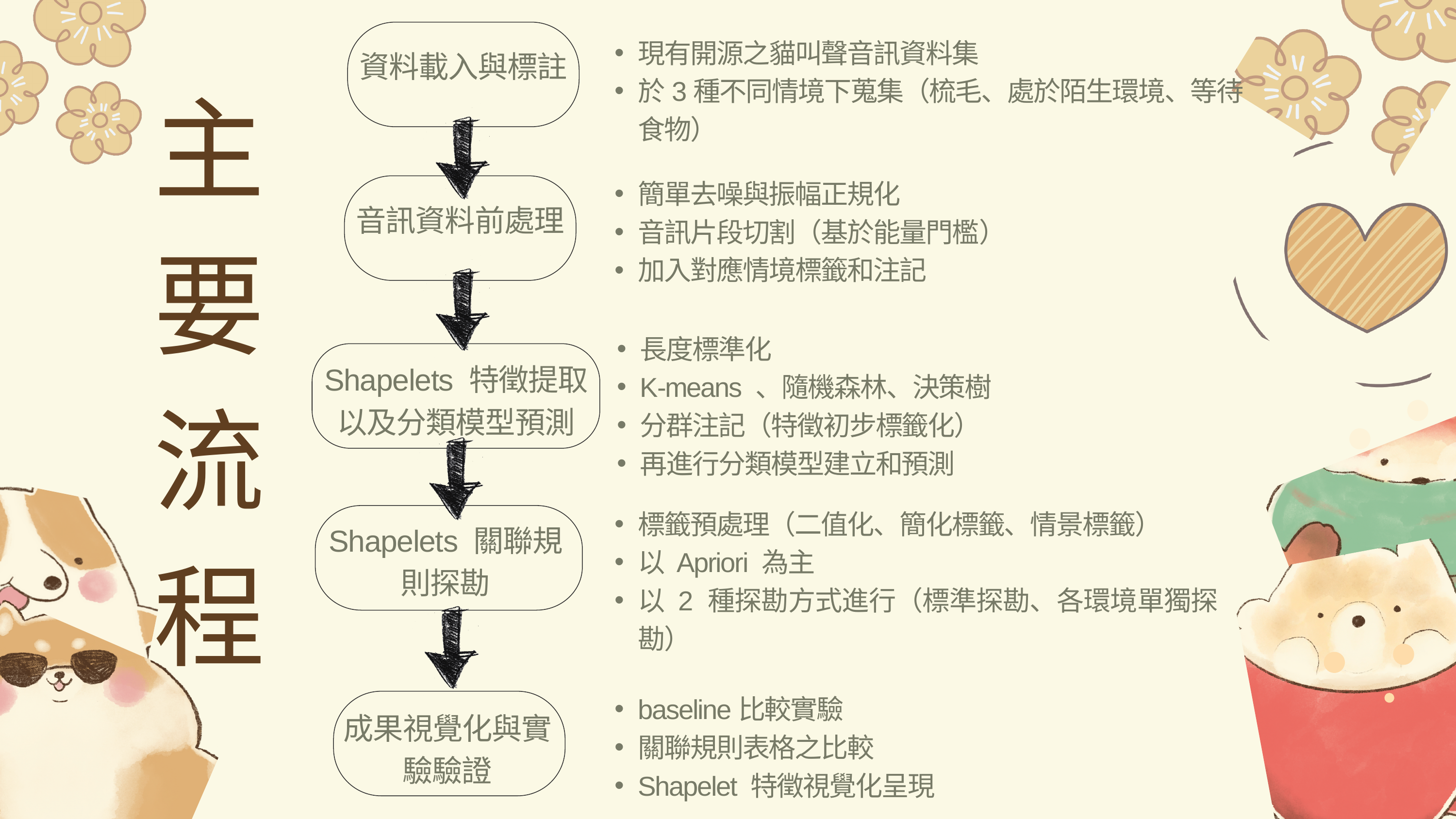

資料載入與標註
現有開源之貓叫聲音訊資料集
於3種不同情境下蒐集（梳毛、處於陌生環境、等待食物）
主要流程

簡單去噪與振幅正規化
音訊片段切割（基於能量門檻）
加入對應情境標籤和注記

音訊資料前處理

長度標準化
K-means 、隨機森林、決策樹
分群注記（特徵初步標籤化）
再進行分類模型建立和預測

Shapelets 特徵提取以及分類模型預測

Shapelets 關聯規則探勘
標籤預處理（二值化、簡化標籤、情景標籤）
以 Apriori 為主
以 2 種探勘方式進行（標準探勘、各環境單獨探勘）

成果視覺化與實驗驗證
baseline比較實驗
關聯規則表格之比較
Shapelet 特徵視覺化呈現

15